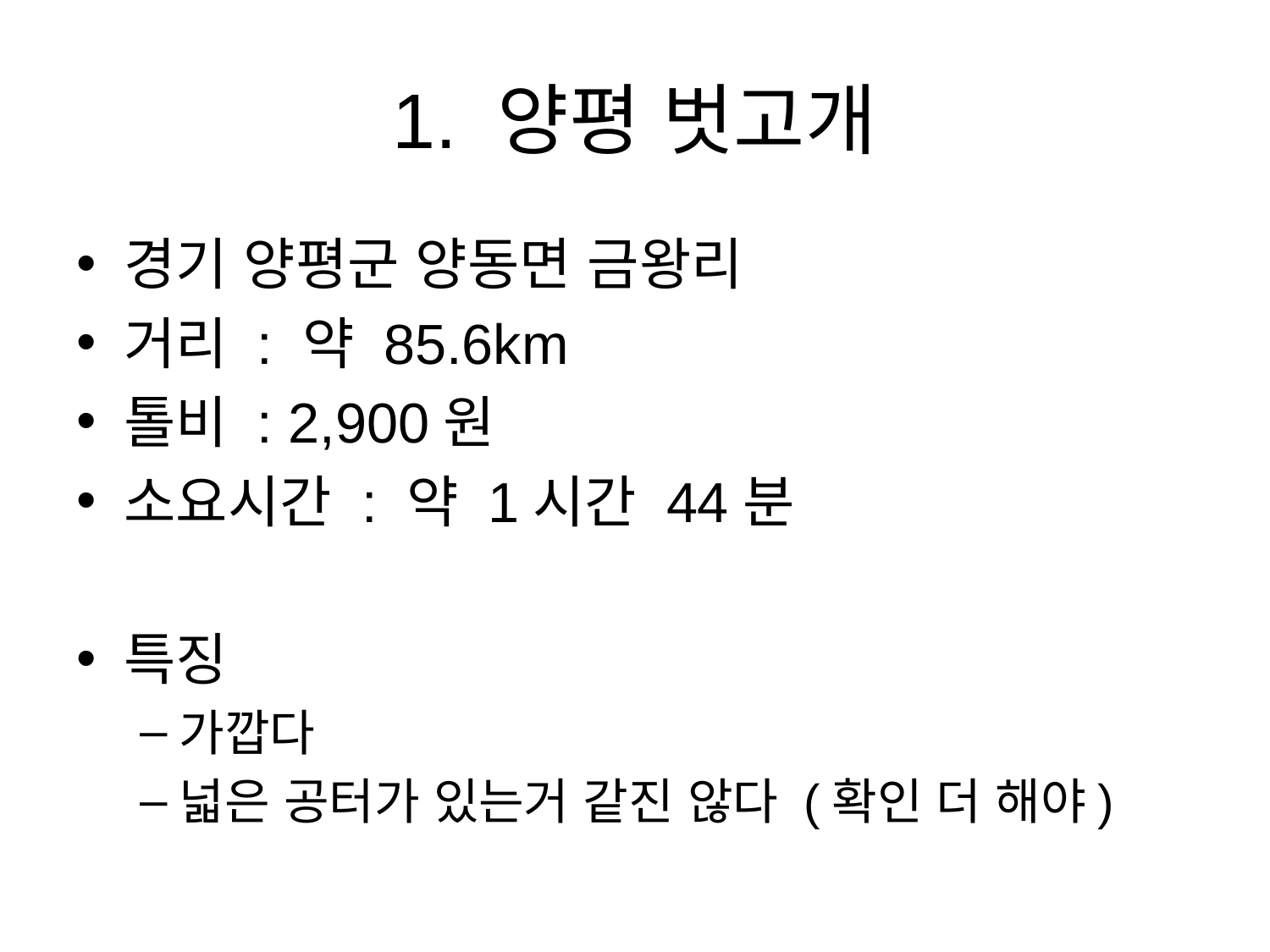

# 1. 양평 벗고개
경기 양평군 양동면 금왕리
거리 : 약 85.6km
톨비 : 2,900원
소요시간 : 약 1시간 44분

특징
가깝다
넓은 공터가 있는거 같진 않다 (확인 더 해야)